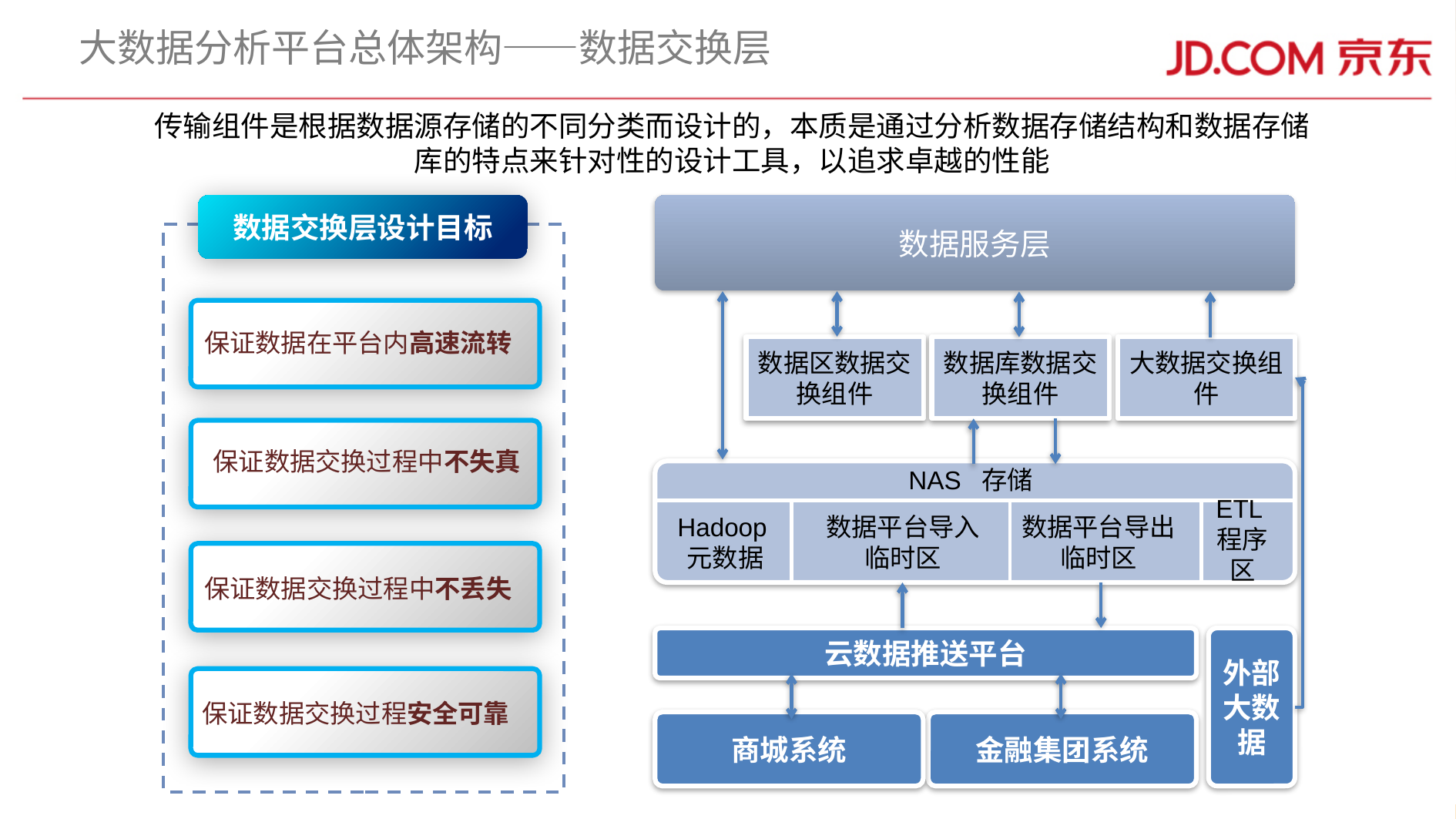

# 大数据分析平台总体架构——数据交换层
传输组件是根据数据源存储的不同分类而设计的，本质是通过分析数据存储结构和数据存储库的特点来针对性的设计工具，以追求卓越的性能
数据交换层设计目标
数据服务层

保证数据在平台内高速流转

保证数据交换过程中不失真

保证数据交换过程中不丢失

保证数据交换过程安全可靠
数据区数据交换组件
数据库数据交换组件
大数据交换组件
NAS  存储

ETL程序区
Hadoop元数据
数据平台导入临时区
数据平台导出临时区
外部大数据
云数据推送平台
商城系统
金融集团系统